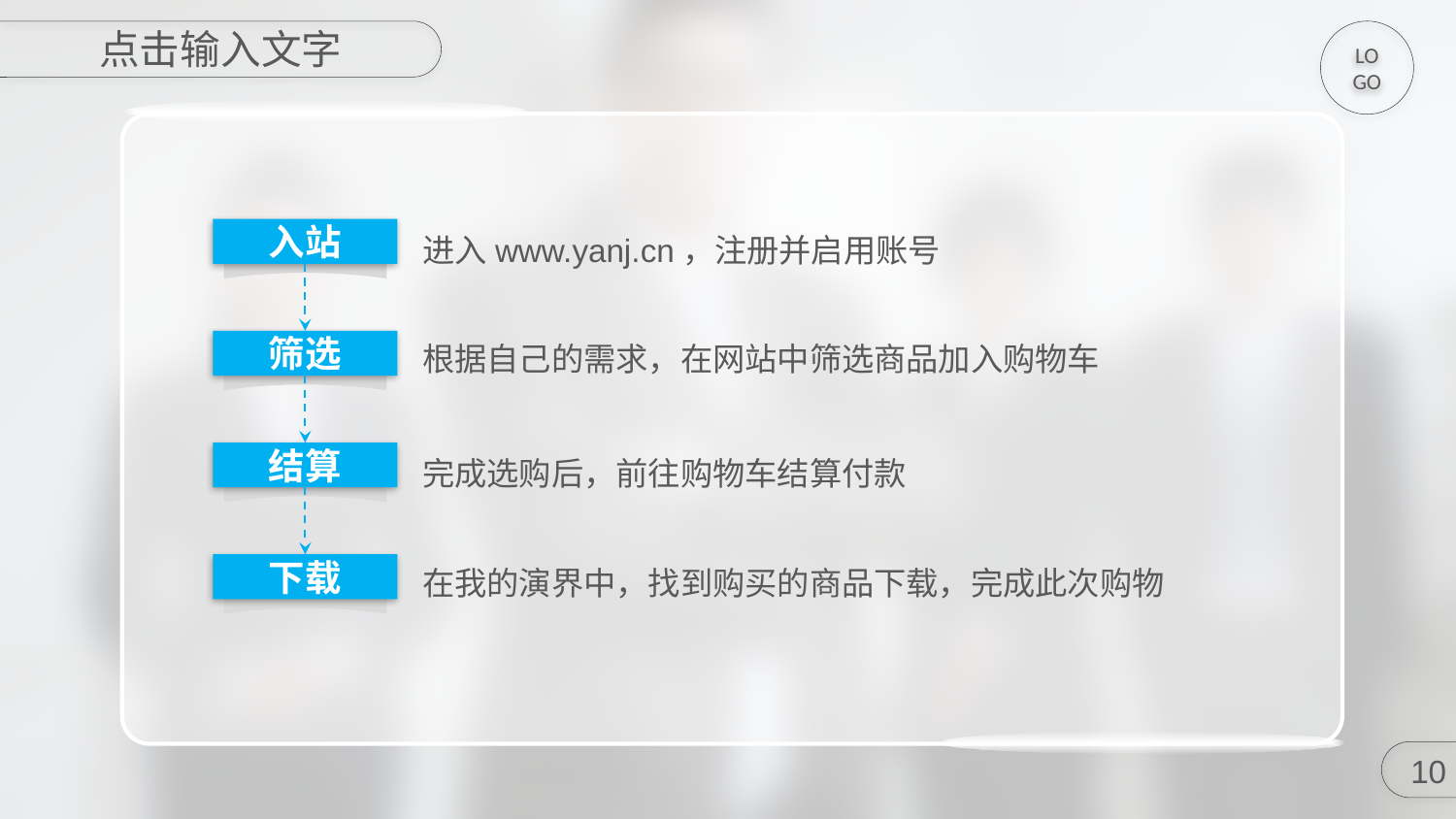

点击输入文字

LOGO
进入www.yanj.cn，注册并启用账号
入站

根据自己的需求，在网站中筛选商品加入购物车
筛选

完成选购后，前往购物车结算付款
结算

在我的演界中，找到购买的商品下载，完成此次购物
下载